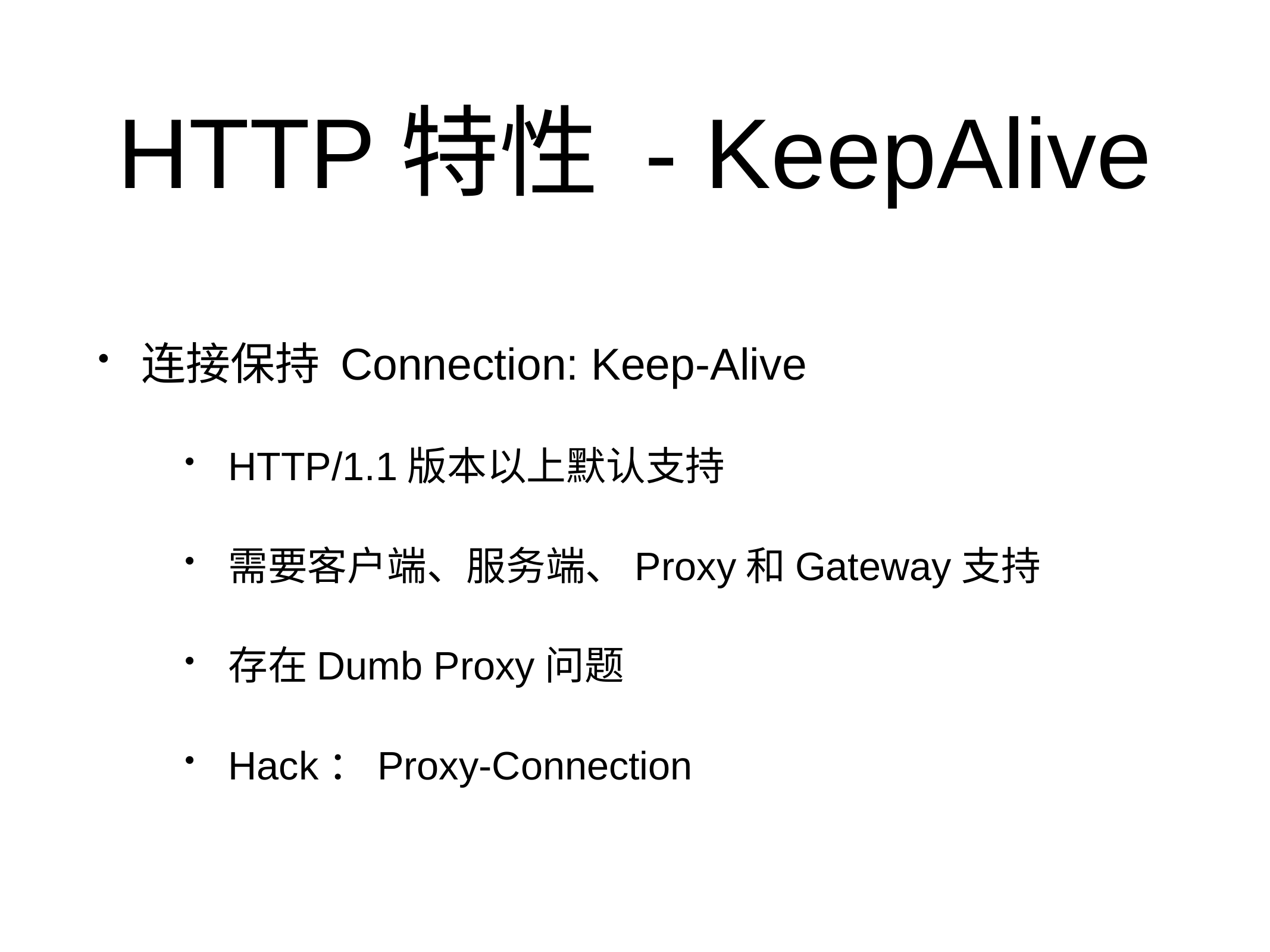

# HTTP特性 - KeepAlive
连接保持 Connection: Keep-Alive
HTTP/1.1版本以上默认支持
需要客户端、服务端、Proxy和Gateway支持
存在Dumb Proxy问题
Hack：Proxy-Connection